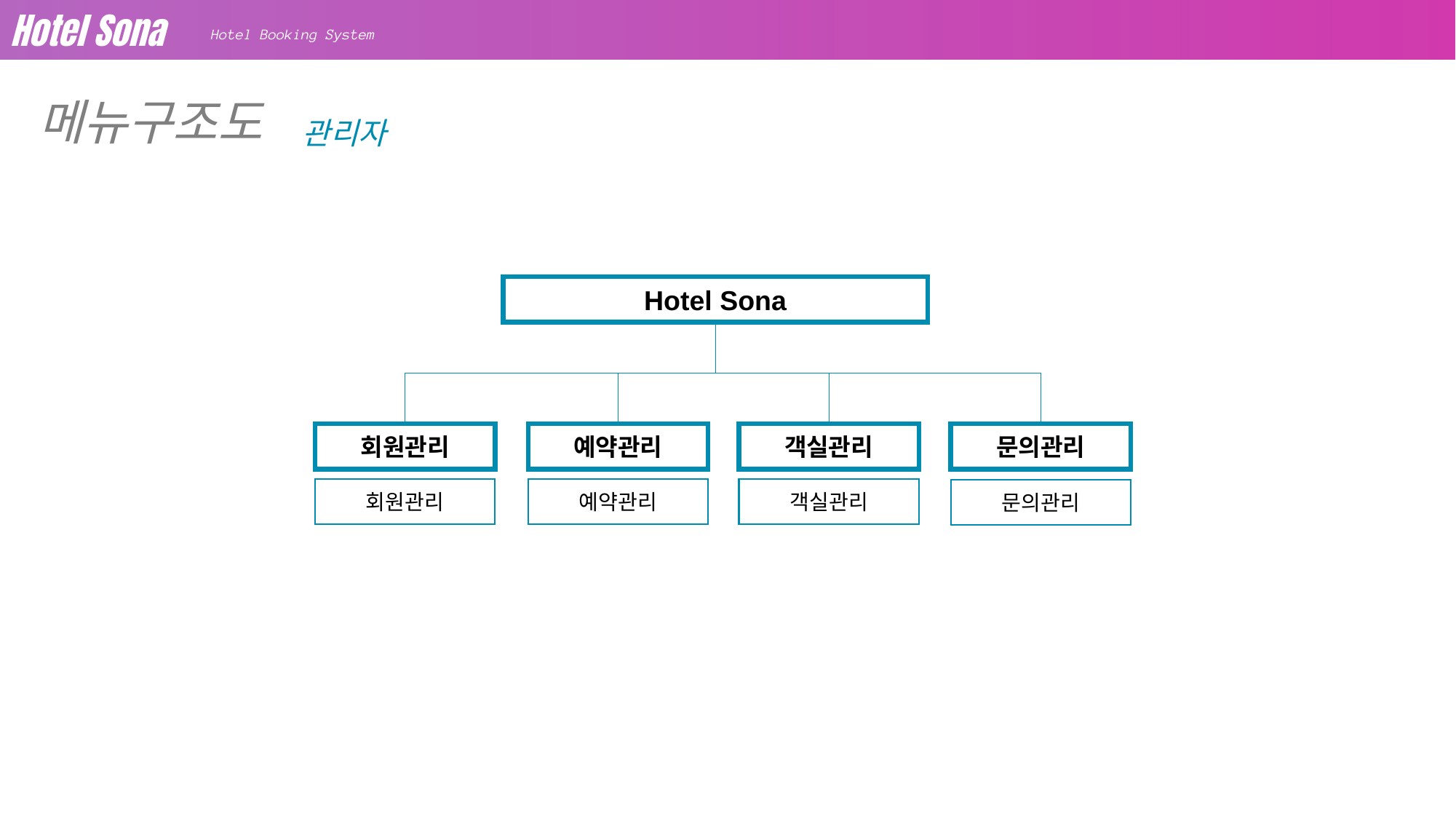

메뉴구조도
관리자
Hotel Sona
회원관리
예약관리
객실관리
문의관리
회원관리
예약관리
객실관리
문의관리